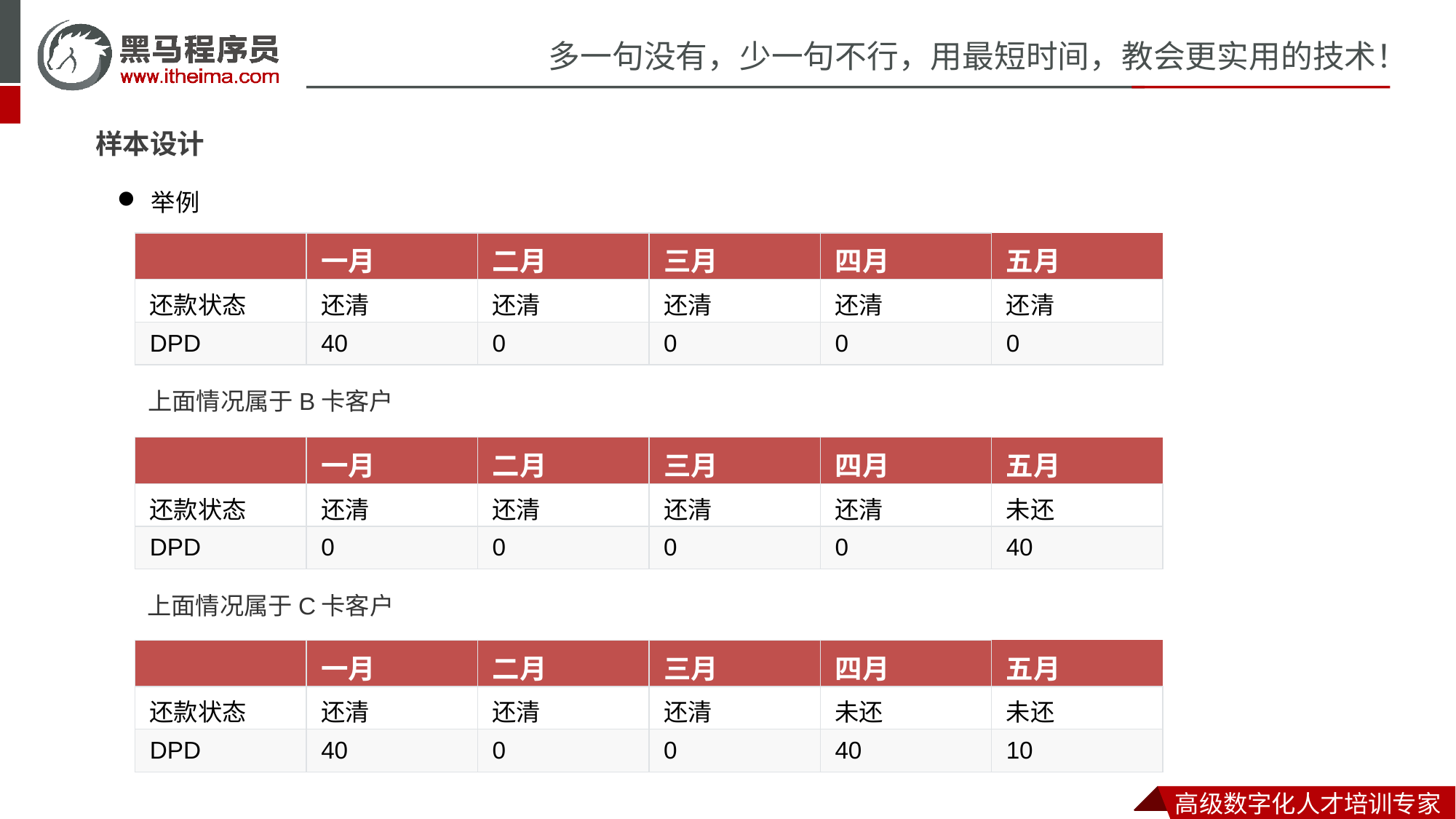

样本设计
举例

|  | 一月 | 二月 | 三月 | 四月 | 五月 |
| --- | --- | --- | --- | --- | --- |
| 还款状态 | 还清 | 还清 | 还清 | 还清 | 还清 |
| DPD | 40 | 0 | 0 | 0 | 0 |
 上面情况属于B卡客户
|  | 一月 | 二月 | 三月 | 四月 | 五月 |
| --- | --- | --- | --- | --- | --- |
| 还款状态 | 还清 | 还清 | 还清 | 还清 | 未还 |
| DPD | 0 | 0 | 0 | 0 | 40 |
 上面情况属于C卡客户
|  | 一月 | 二月 | 三月 | 四月 | 五月 |
| --- | --- | --- | --- | --- | --- |
| 还款状态 | 还清 | 还清 | 还清 | 未还 | 未还 |
| DPD | 40 | 0 | 0 | 40 | 10 |